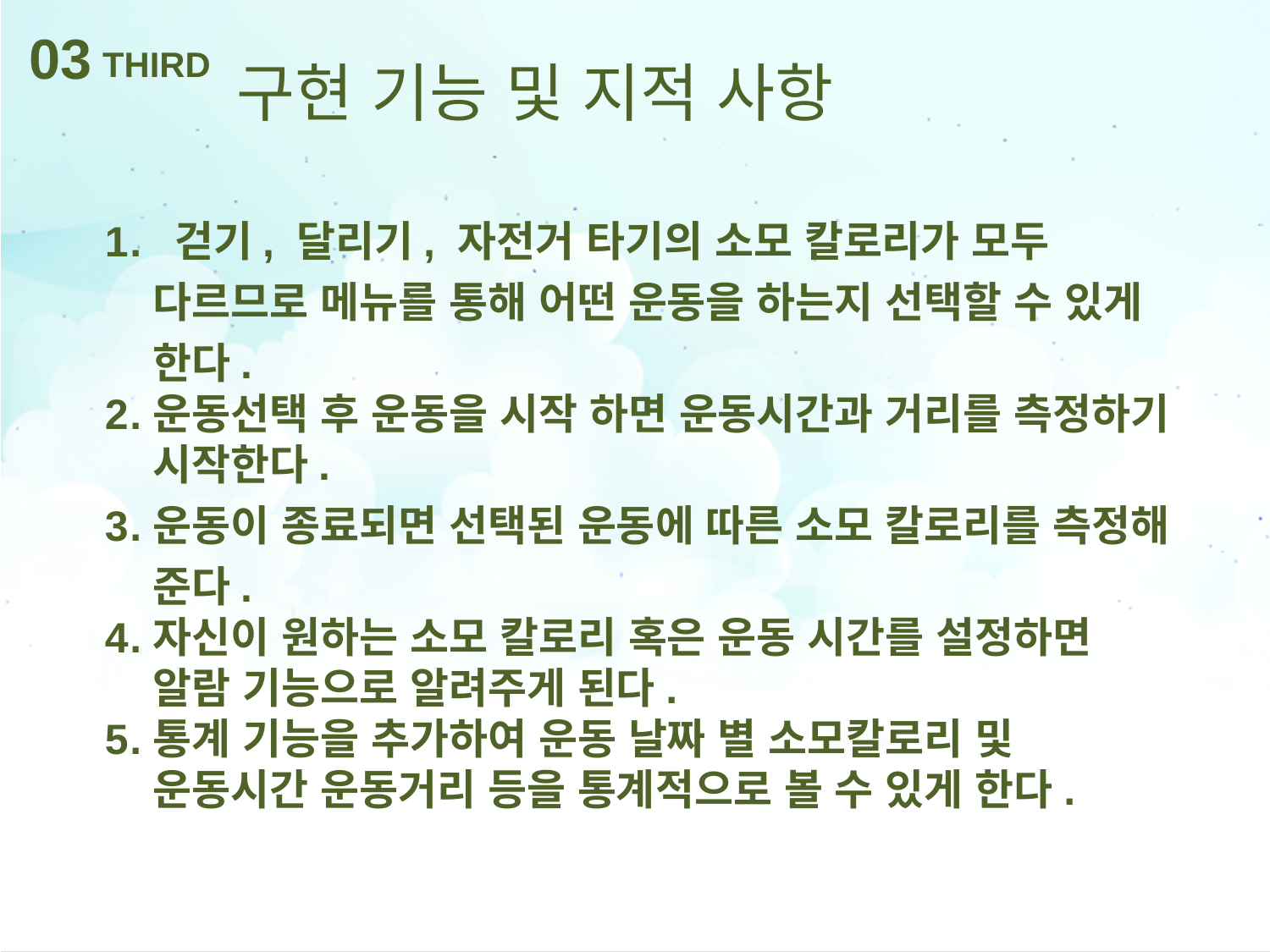

03
THIRD
구현 기능 및 지적 사항
 걷기, 달리기, 자전거 타기의 소모 칼로리가 모두 다르므로 메뉴를 통해 어떤 운동을 하는지 선택할 수 있게 한다.
운동선택 후 운동을 시작 하면 운동시간과 거리를 측정하기 시작한다.
운동이 종료되면 선택된 운동에 따른 소모 칼로리를 측정해 준다.
자신이 원하는 소모 칼로리 혹은 운동 시간를 설정하면 알람 기능으로 알려주게 된다.
통계 기능을 추가하여 운동 날짜 별 소모칼로리 및 운동시간 운동거리 등을 통계적으로 볼 수 있게 한다.